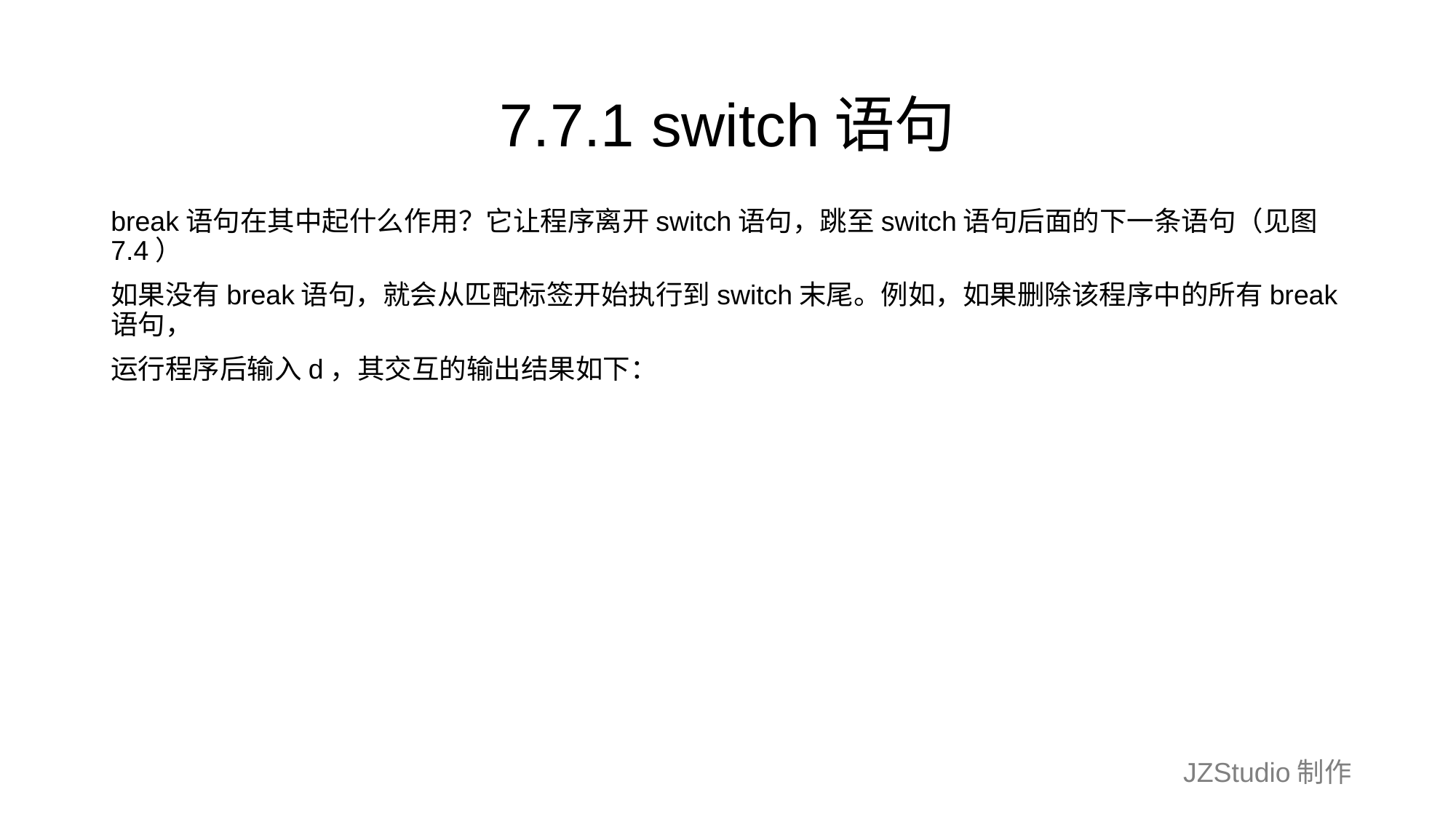

# 7.7.1 switch语句
break语句在其中起什么作用？它让程序离开switch语句，跳至switch语句后面的下一条语句（见图7.4）
如果没有break语句，就会从匹配标签开始执行到switch末尾。例如，如果删除该程序中的所有break语句，
运行程序后输入d，其交互的输出结果如下：